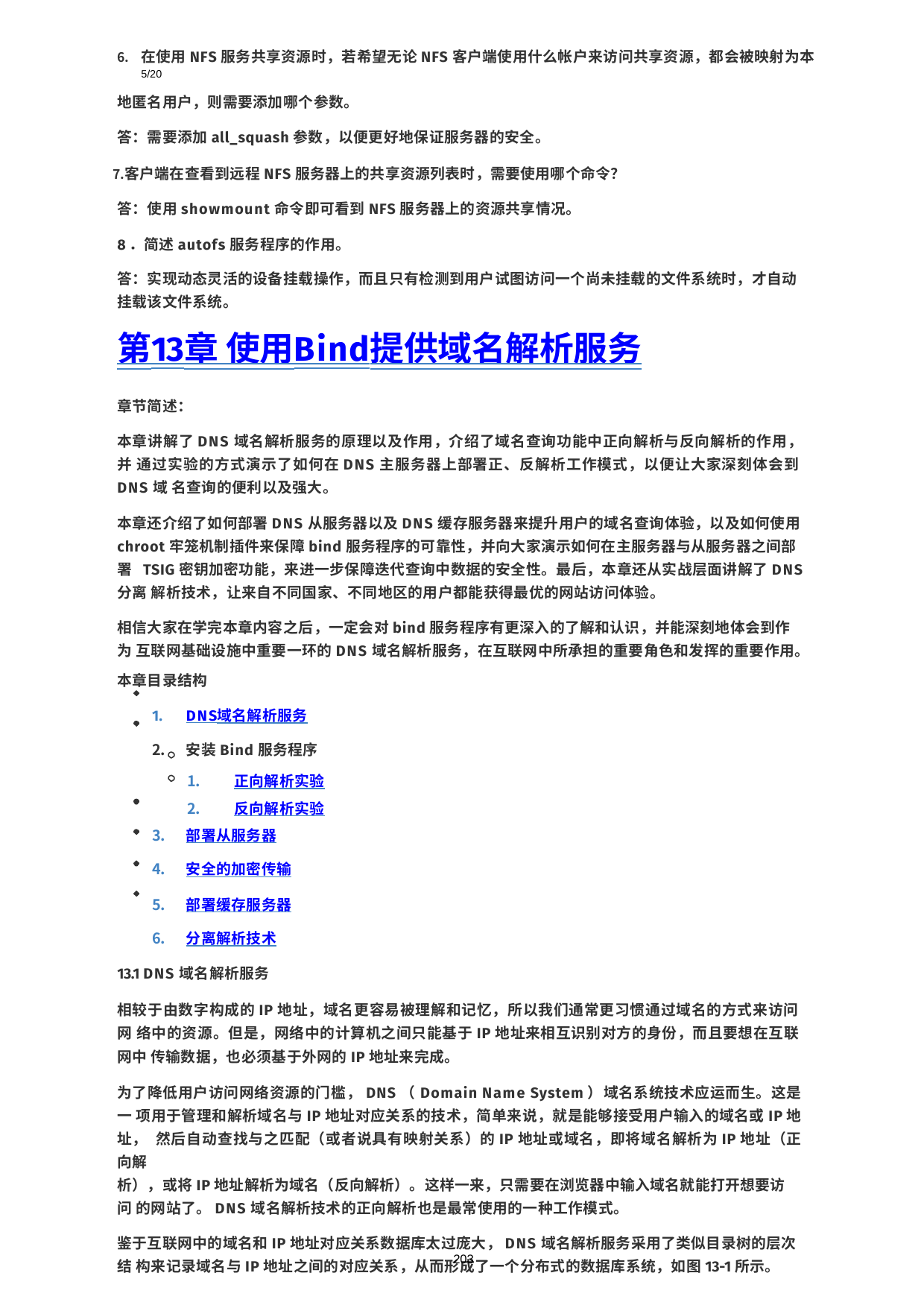

在使用NFS服务共享资源时，若希望无论NFS客户端使用什么帐户来访问共享资源，都会被映射为本5/20
地匿名用户，则需要添加哪个参数。
答：需要添加all_squash参数，以便更好地保证服务器的安全。
客户端在查看到远程NFS服务器上的共享资源列表时，需要使用哪个命令？ 答：使用showmount命令即可看到NFS服务器上的资源共享情况。          8．简述autofs服务程序的作用。
答：实现动态灵活的设备挂载操作，而且只有检测到用户试图访问一个尚未挂载的文件系统时，才自动 挂载该文件系统。
第13章 使用Bind提供域名解析服务
章节简述：
本章讲解了DNS域名解析服务的原理以及作用，介绍了域名查询功能中正向解析与反向解析的作用，并 通过实验的方式演示了如何在DNS主服务器上部署正、反解析工作模式，以便让大家深刻体会到DNS域 名查询的便利以及强大。
本章还介绍了如何部署DNS从服务器以及DNS缓存服务器来提升用户的域名查询体验，以及如何使用 chroot牢笼机制插件来保障bind服务程序的可靠性，并向大家演示如何在主服务器与从服务器之间部署  TSIG密钥加密功能，来进一步保障迭代查询中数据的安全性。最后，本章还从实战层面讲解了DNS分离 解析技术，让来自不同国家、不同地区的用户都能获得最优的网站访问体验。
相信大家在学完本章内容之后，一定会对bind服务程序有更深入的了解和认识，并能深刻地体会到作为 互联网基础设施中重要一环的DNS域名解析服务，在互联网中所承担的重要角色和发挥的重要作用。

本章目录结构
DNS域名解析服务
安装Bind服务程序
正向解析实验
反向解析实验
部署从服务器
安全的加密传输
部署缓存服务器
分离解析技术

13.1 DNS域名解析服务
相较于由数字构成的IP地址，域名更容易被理解和记忆，所以我们通常更习惯通过域名的方式来访问网 络中的资源。但是，网络中的计算机之间只能基于IP地址来相互识别对方的身份，而且要想在互联网中 传输数据，也必须基于外网的IP地址来完成。
为了降低用户访问网络资源的门槛，DNS（Domain Name System）域名系统技术应运而生。这是一 项用于管理和解析域名与IP地址对应关系的技术，简单来说，就是能够接受用户输入的域名或IP地址，  然后自动查找与之匹配（或者说具有映射关系）的IP地址或域名，即将域名解析为IP地址（正向解
析），或将IP地址解析为域名（反向解析）。这样一来，只需要在浏览器中输入域名就能打开想要访问 的网站了。DNS域名解析技术的正向解析也是最常使用的一种工作模式。
鉴于互联网中的域名和IP地址对应关系数据库太过庞大，DNS域名解析服务采用了类似目录树的层次结 构来记录域名与IP地址之间的对应关系，从而形成了一个分布式的数据库系统，如图13-1所示。

203